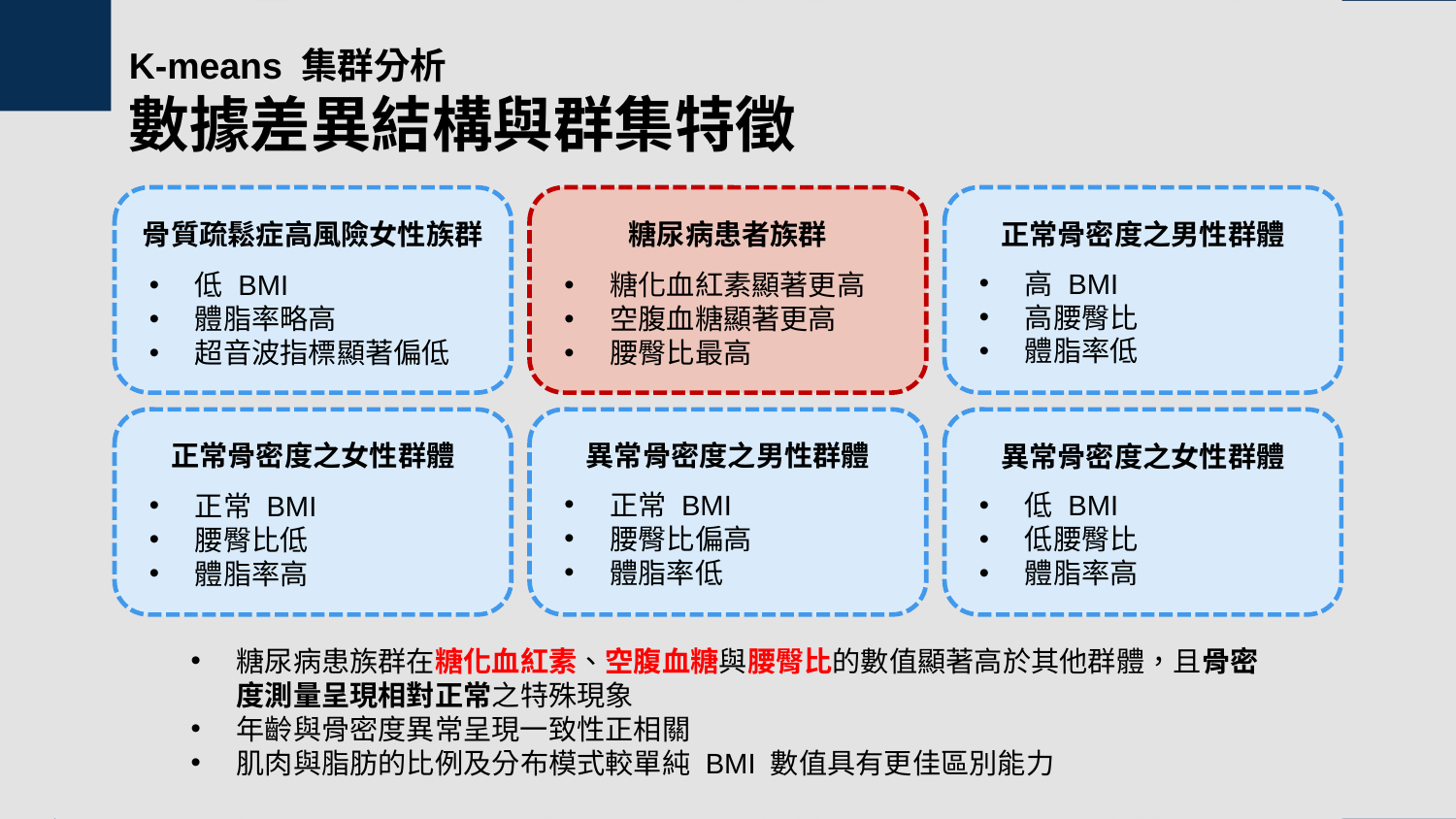

K-means 集群分析
數據差異結構與群集特徵

正常骨密度之男性群體
糖尿病患者族群
骨質疏鬆症高風險女性族群
高 BMI
高腰臀比
體脂率低
低 BMI
體脂率略高
超音波指標顯著偏低
糖化血紅素顯著更高
空腹血糖顯著更高
腰臀比最高

正常骨密度之女性群體
異常骨密度之男性群體
異常骨密度之女性群體
正常 BMI
腰臀比偏高
體脂率低
低 BMI
低腰臀比
體脂率高
正常 BMI
腰臀比低
體脂率高
糖尿病患族群在糖化血紅素、空腹血糖與腰臀比的數值顯著高於其他群體，且骨密度測量呈現相對正常之特殊現象
年齡與骨密度異常呈現一致性正相關
肌肉與脂肪的比例及分布模式較單純 BMI 數值具有更佳區別能力